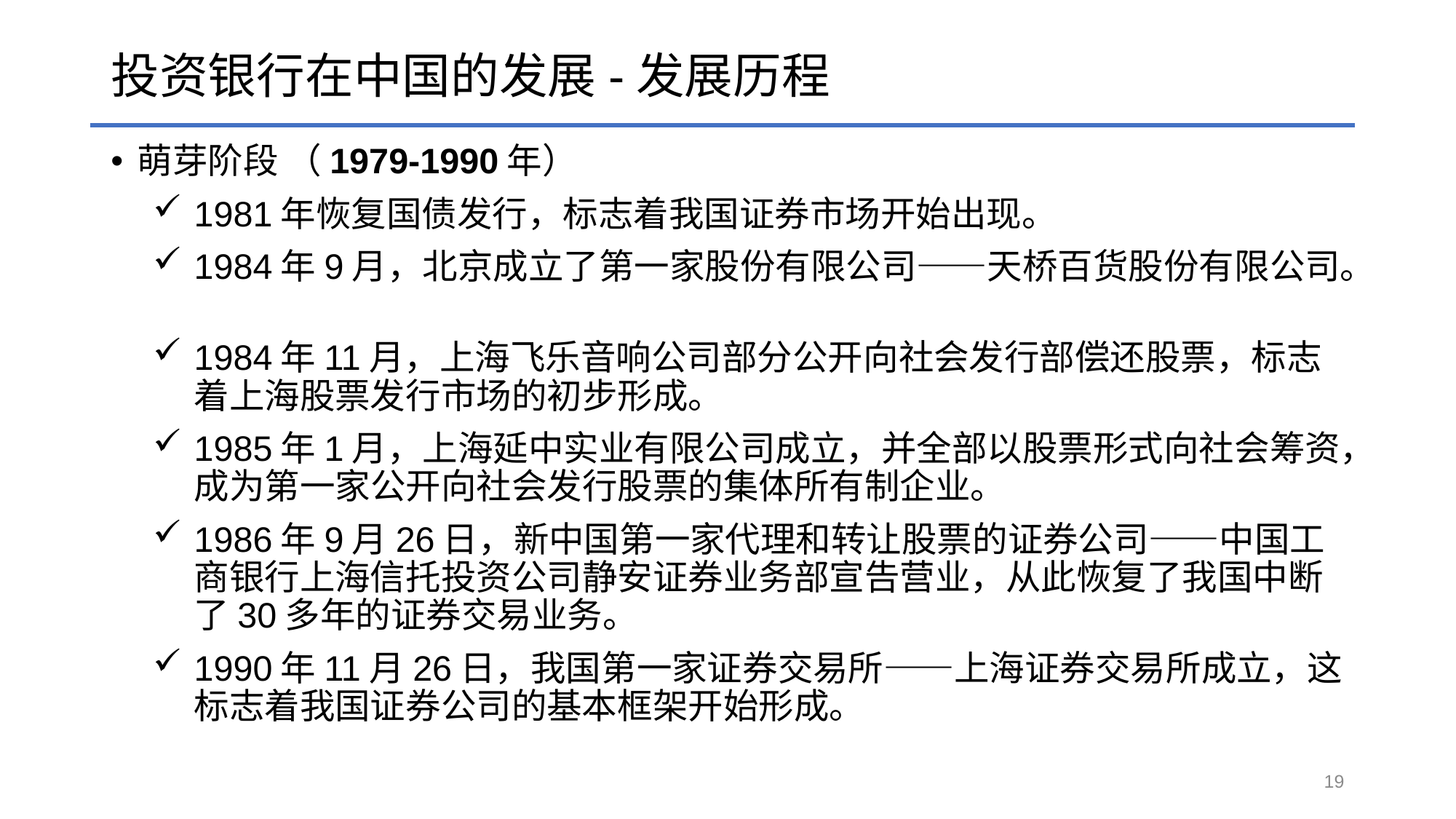

# 投资银行在中国的发展-发展历程
萌芽阶段 （1979-1990年）
1981年恢复国债发行，标志着我国证券市场开始出现。
1984年9月，北京成立了第一家股份有限公司——天桥百货股份有限公司。
1984年11月，上海飞乐音响公司部分公开向社会发行部偿还股票，标志着上海股票发行市场的初步形成。
1985年1月，上海延中实业有限公司成立，并全部以股票形式向社会筹资，成为第一家公开向社会发行股票的集体所有制企业。
1986年9月26日，新中国第一家代理和转让股票的证券公司——中国工商银行上海信托投资公司静安证券业务部宣告营业，从此恢复了我国中断了30多年的证券交易业务。
1990年11月26日，我国第一家证券交易所——上海证券交易所成立，这标志着我国证券公司的基本框架开始形成。

19